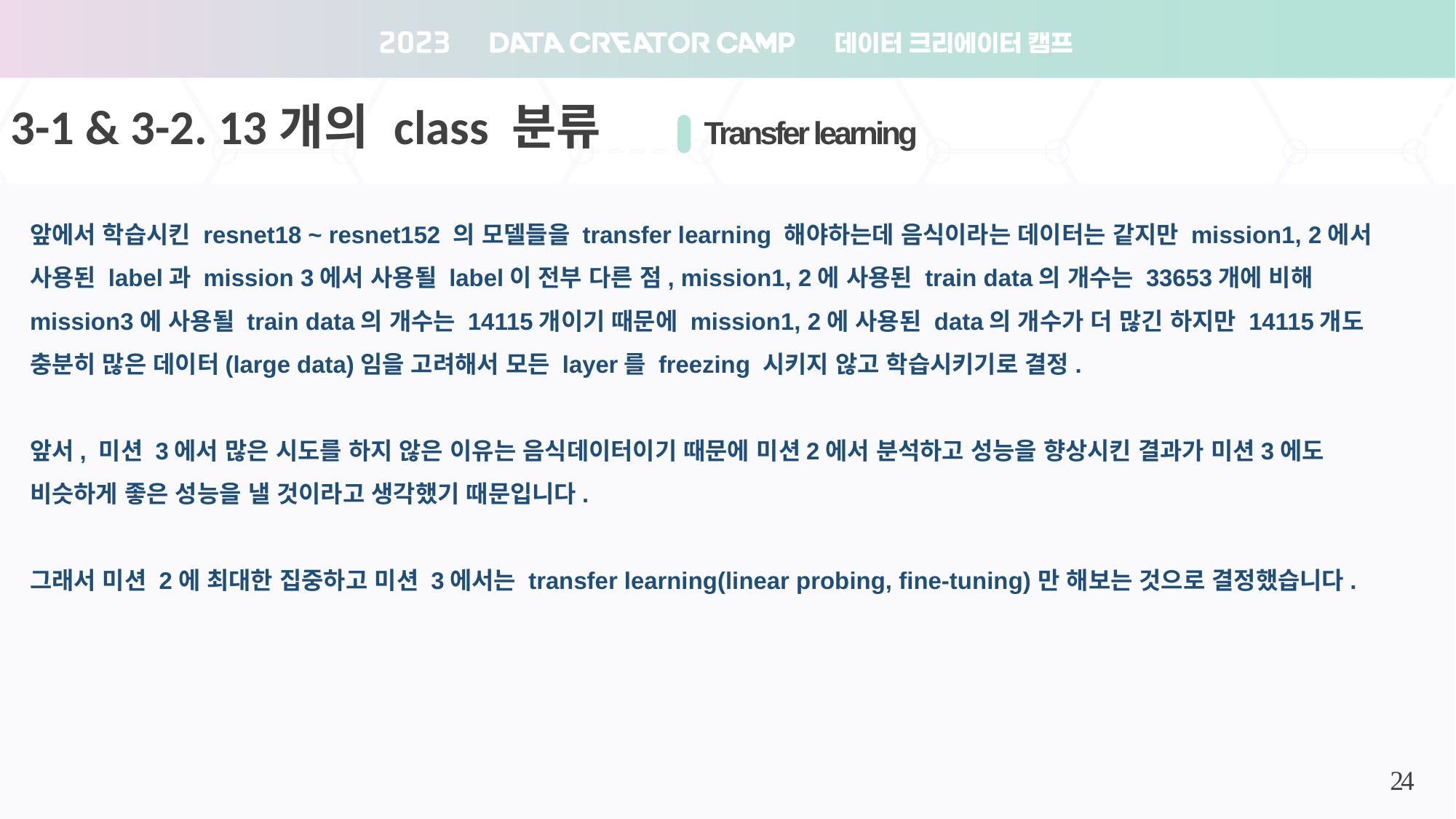

3-1 & 3-2. 13개의 class 분류
Transfer learning

앞에서 학습시킨 resnet18 ~ resnet152 의 모델들을 transfer learning 해야하는데 음식이라는 데이터는 같지만 mission1, 2에서 사용된 label과 mission 3에서 사용될 label이 전부 다른 점, mission1, 2에 사용된 train data의 개수는 33653개에 비해 mission3에 사용될 train data의 개수는 14115개이기 때문에 mission1, 2에 사용된 data의 개수가 더 많긴 하지만 14115개도 충분히 많은 데이터(large data)임을 고려해서 모든 layer를 freezing 시키지 않고 학습시키기로 결정.

앞서, 미션 3에서 많은 시도를 하지 않은 이유는 음식데이터이기 때문에 미션2에서 분석하고 성능을 향상시킨 결과가 미션3에도 비슷하게 좋은 성능을 낼 것이라고 생각했기 때문입니다.

그래서 미션 2에 최대한 집중하고 미션 3에서는 transfer learning(linear probing, fine-tuning)만 해보는 것으로 결정했습니다.
24